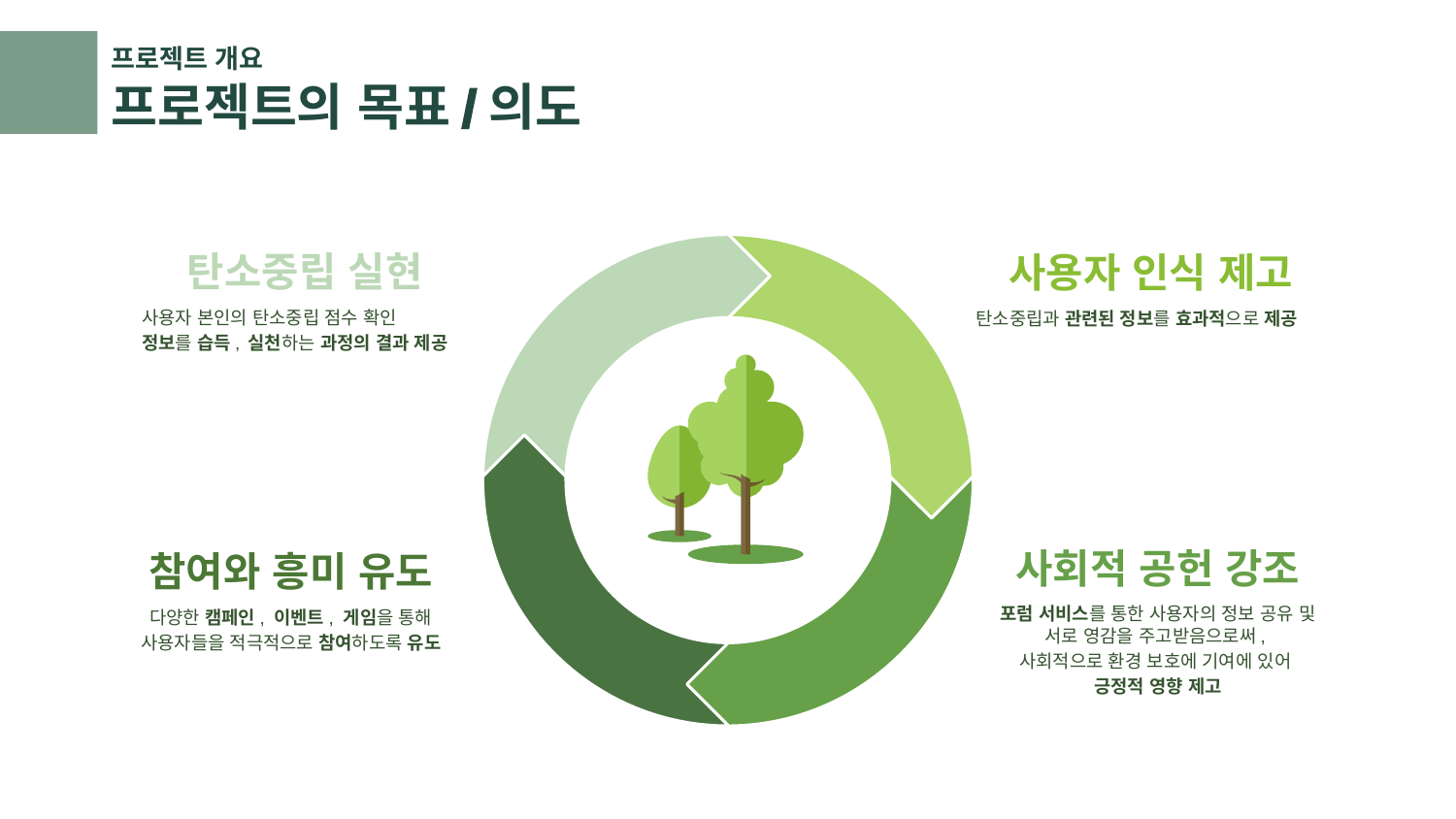

프로젝트 개요
프로젝트의 목표/의도

탄소중립 실현
사용자 인식 제고
사용자 본인의 탄소중립 점수 확인
정보를 습득, 실천하는 과정의 결과 제공
탄소중립과 관련된 정보를 효과적으로 제공
사회적 공헌 강조
참여와 흥미 유도
포럼 서비스를 통한 사용자의 정보 공유 및 서로 영감을 주고받음으로써,
사회적으로 환경 보호에 기여에 있어
긍정적 영향 제고
다양한 캠페인, 이벤트, 게임을 통해
사용자들을 적극적으로 참여하도록 유도